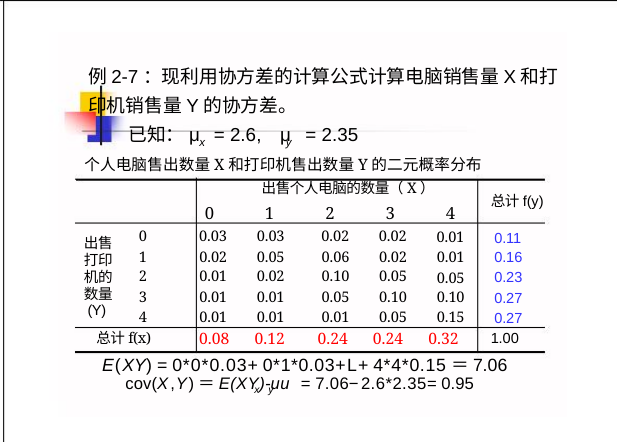

例2-7：现利用协方差的计算公式计算电脑销售量X和打
印机销售量Y的协方差。
已知：μ = 2.6, μ = 2.35
x
y
个人电脑售出数量X和打印机售出数量Y的二元概率分布
出售个人电脑的数量（X）
总计f(y)
0
1
2
3
4
0.01
0.01
0.05
0.10
0.15
0.32
0.11
0.16
0.23
0.27
0.27
1.00
0
1
2
3
4
0.03
0.02
0.01
0.01
0.01
0.08
0.03
0.05
0.02
0.01
0.01
0.12
0.02
0.06
0.10
0.05
0.01
0.24
0.02
0.02
0.05
0.10
0.05
0.24
出售
打印
机的
数量
(Y)
总计f(x)
E(XY) = 0*0*0.03+ 0*1*0.03+L+ 4*4*0.15＝7.06
cov(X,Y)＝E(XY)-uu = 7.06−2.6*2.35= 0.95
x
y